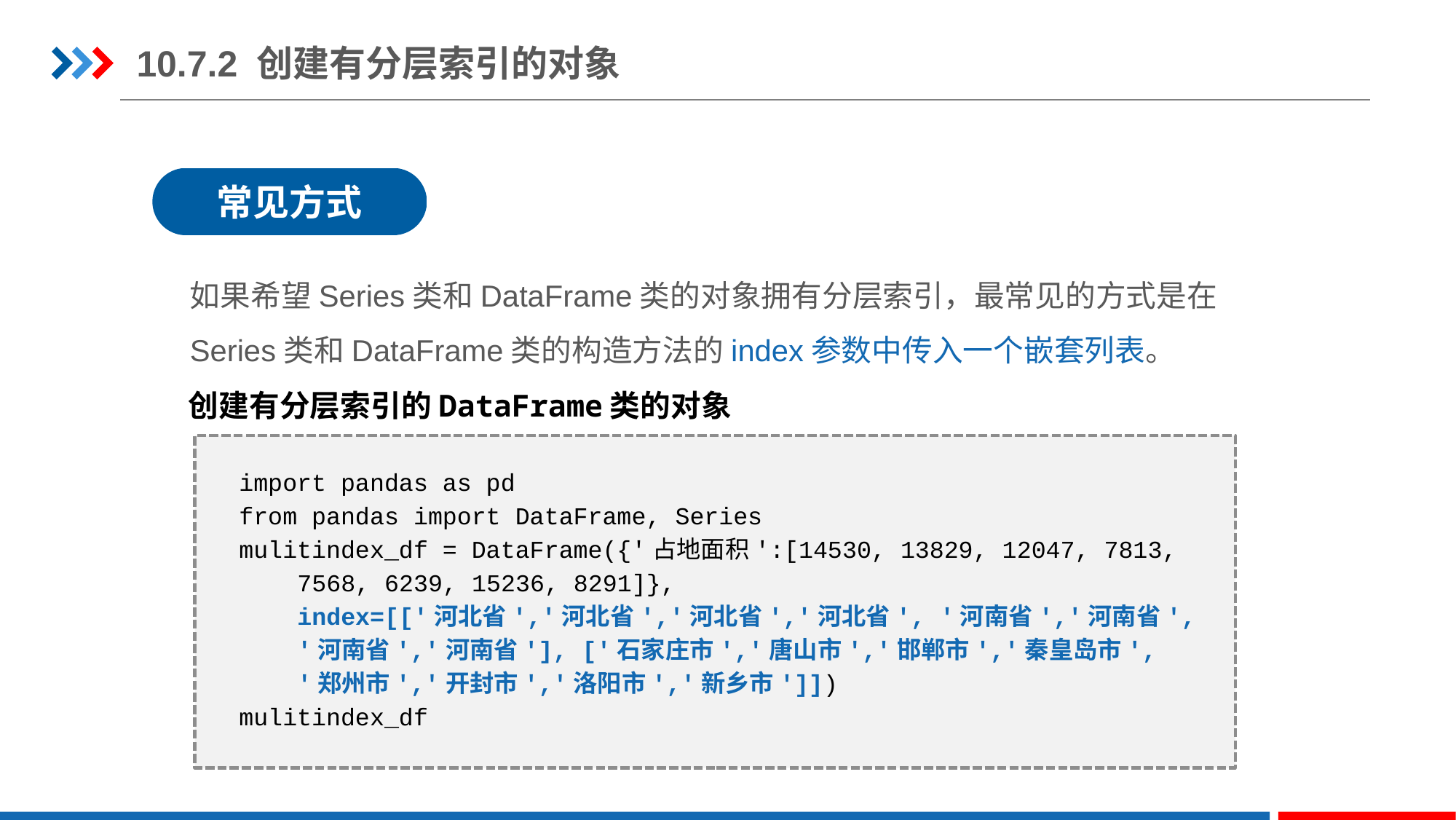

10.7.2 创建有分层索引的对象
常见方式
如果希望Series类和DataFrame类的对象拥有分层索引，最常见的方式是在Series类和DataFrame类的构造方法的index参数中传入一个嵌套列表。
创建有分层索引的DataFrame类的对象

import pandas as pd
from pandas import DataFrame, Series
mulitindex_df = DataFrame({'占地面积':[14530, 13829, 12047, 7813,
    7568, 6239, 15236, 8291]},
    index=[['河北省','河北省','河北省','河北省', '河南省','河南省',
    '河南省','河南省'], ['石家庄市','唐山市','邯郸市','秦皇岛市',
    '郑州市','开封市','洛阳市','新乡市']])
mulitindex_df